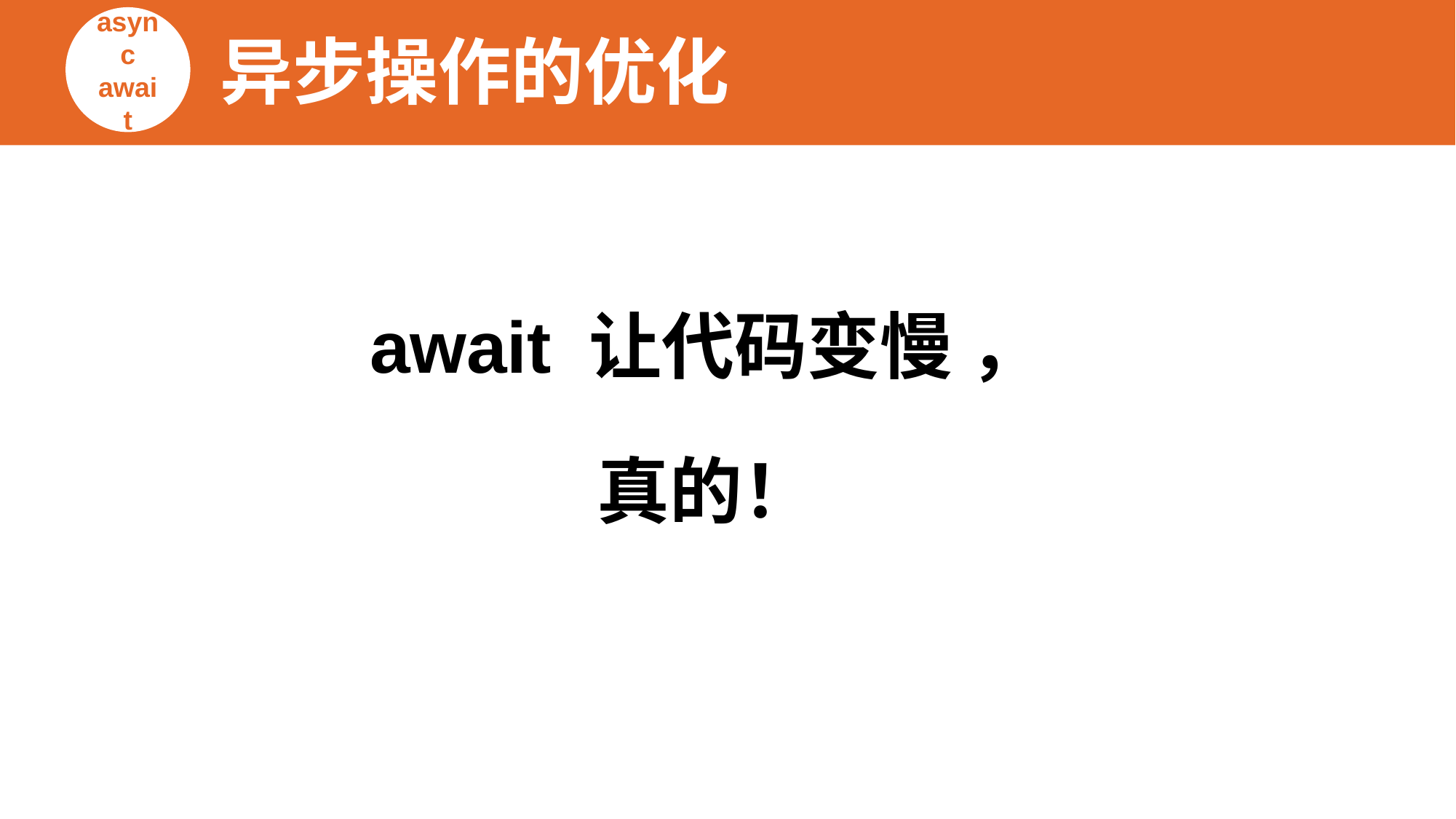

async
await
异步操作的优化
await 让代码变慢 ，
真的！